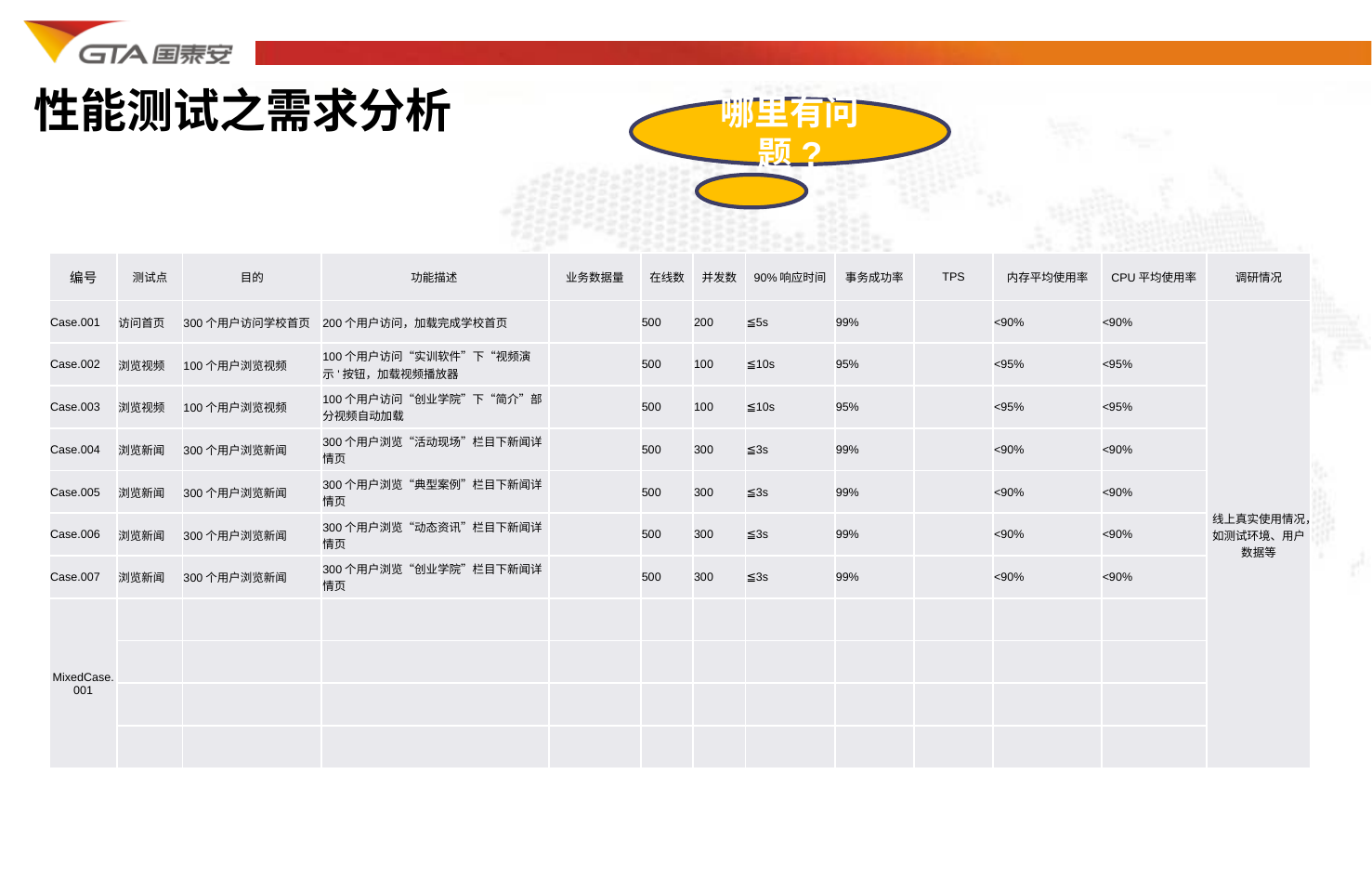

性能测试之需求分析
哪里有问题?

| 编号 | 测试点 | 目的 | 功能描述 | 业务数据量 | 在线数 | 并发数 | 90%响应时间 | 事务成功率 | TPS | 内存平均使用率 | CPU平均使用率 | 调研情况 |
| --- | --- | --- | --- | --- | --- | --- | --- | --- | --- | --- | --- | --- |
| Case.001 | 访问首页 | 300个用户访问学校首页 | 200个用户访问，加载完成学校首页 |  | 500 | 200 | ≦5s | 99% |  | <90% | <90% | 线上真实使用情况，如测试环境、用户数据等 |
| Case.002 | 浏览视频 | 100个用户浏览视频 | 100个用户访问“实训软件”下“视频演示'按钮，加载视频播放器 |  | 500 | 100 | ≦10s | 95% |  | <95% | <95% |  |
| Case.003 | 浏览视频 | 100个用户浏览视频 | 100个用户访问“创业学院”下“简介”部分视频自动加载 |  | 500 | 100 | ≦10s | 95% |  | <95% | <95% |  |
| Case.004 | 浏览新闻 | 300个用户浏览新闻 | 300个用户浏览“活动现场”栏目下新闻详情页 |  | 500 | 300 | ≦3s | 99% |  | <90% | <90% |  |
| Case.005 | 浏览新闻 | 300个用户浏览新闻 | 300个用户浏览“典型案例”栏目下新闻详情页 |  | 500 | 300 | ≦3s | 99% |  | <90% | <90% |  |
| Case.006 | 浏览新闻 | 300个用户浏览新闻 | 300个用户浏览“动态资讯”栏目下新闻详情页 |  | 500 | 300 | ≦3s | 99% |  | <90% | <90% |  |
| Case.007 | 浏览新闻 | 300个用户浏览新闻 | 300个用户浏览“创业学院”栏目下新闻详情页 |  | 500 | 300 | ≦3s | 99% |  | <90% | <90% |  |
| MixedCase.001 |  |  |  |  |  |  |  |  |  |  |  |  |
|  |  |  |  |  |  |  |  |  |  |  |  |  |
|  |  |  |  |  |  |  |  |  |  |  |  |  |
|  |  |  |  |  |  |  |  |  |  |  |  |  |